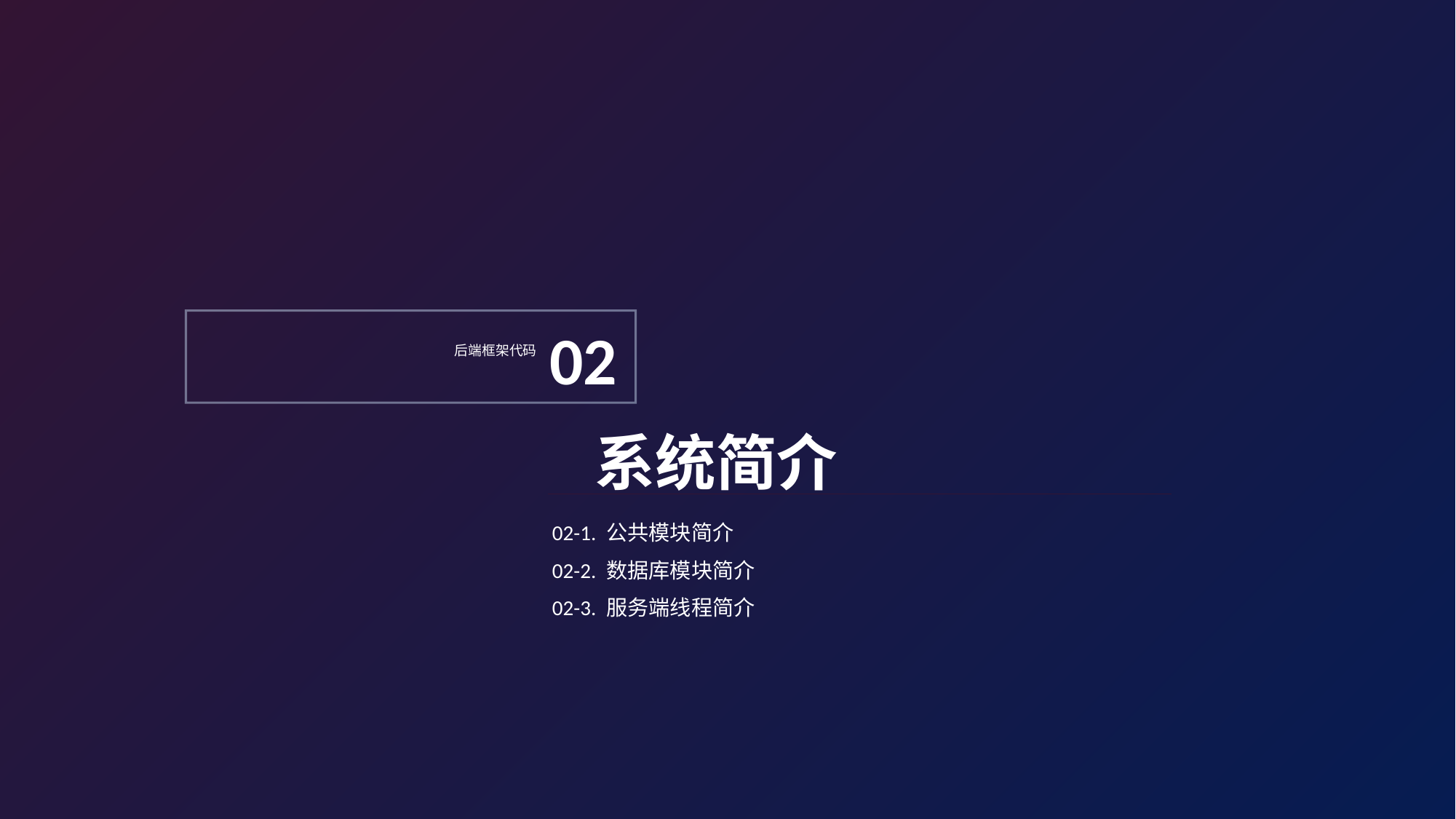

02
后端框架代码
系统简介
02-1. 公共模块简介
02-2. 数据库模块简介
02-3. 服务端线程简介